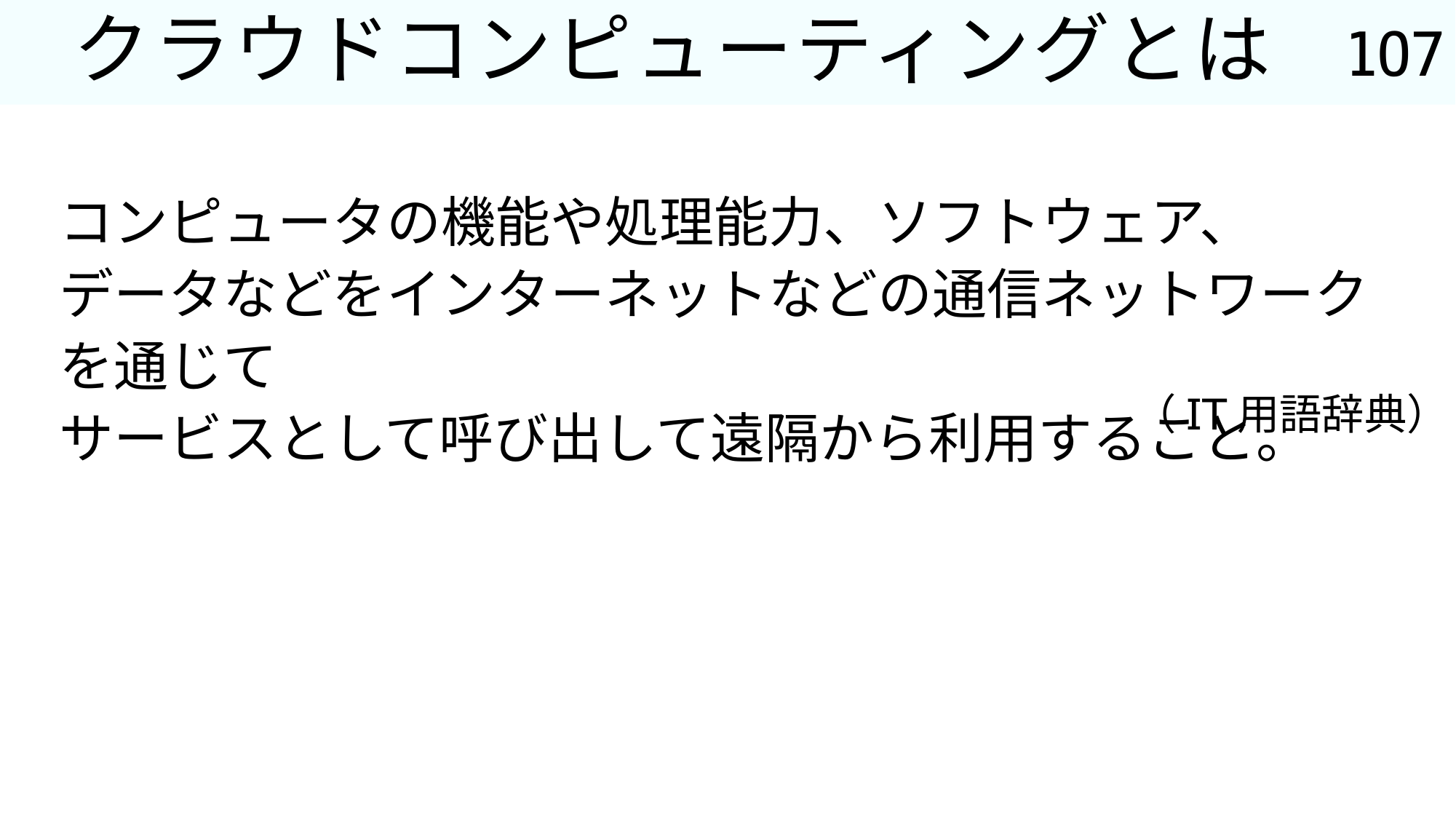

107
# クラウドコンピューティングとは
コンピュータの機能や処理能力、ソフトウェア、
データなどをインターネットなどの通信ネットワークを通じて
サービスとして呼び出して遠隔から利用すること。
（IT用語辞典）